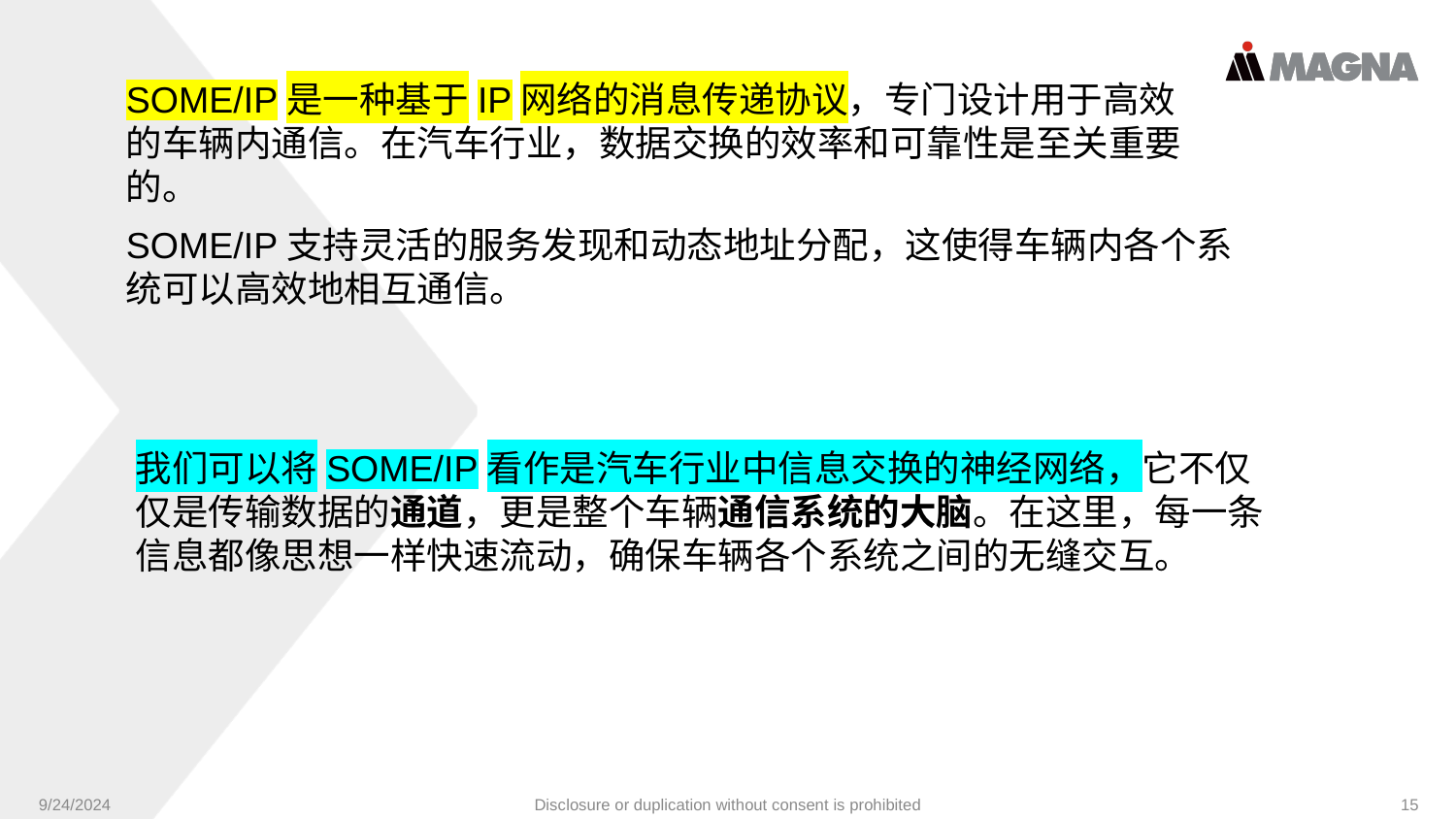

SOME/IP是一种基于IP网络的消息传递协议，专门设计用于高效的车辆内通信。在汽车行业，数据交换的效率和可靠性是至关重要的。
SOME/IP支持灵活的服务发现和动态地址分配，这使得车辆内各个系统可以高效地相互通信。
我们可以将SOME/IP看作是汽车行业中信息交换的神经网络，它不仅仅是传输数据的通道，更是整个车辆通信系统的大脑。在这里，每一条信息都像思想一样快速流动，确保车辆各个系统之间的无缝交互。
9/24/2024
Disclosure or duplication without consent is prohibited
15